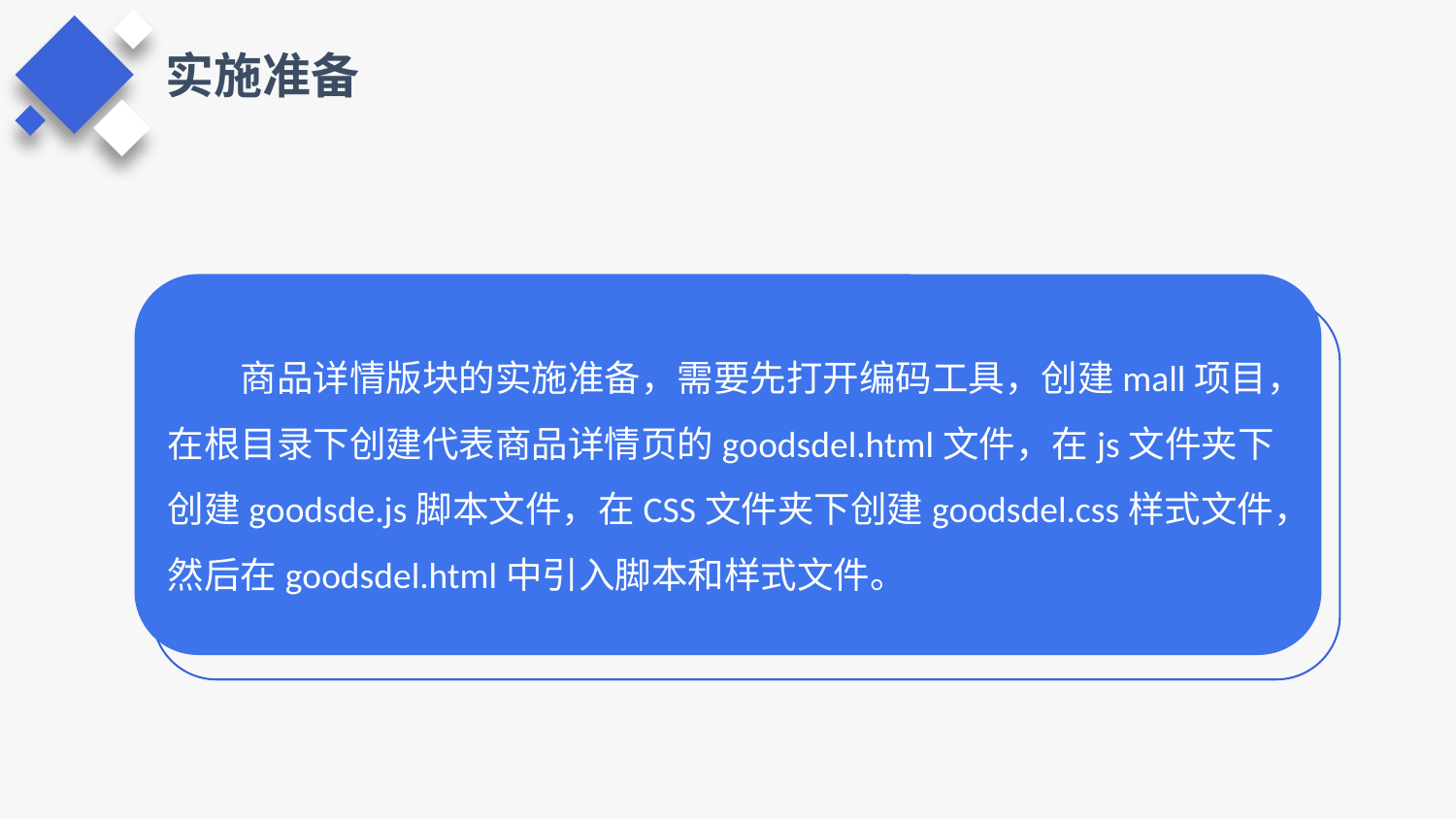

实施准备

商品详情版块的实施准备，需要先打开编码工具，创建mall项目，在根目录下创建代表商品详情页的goodsdel.html文件，在js文件夹下创建goodsde.js脚本文件，在CSS文件夹下创建goodsdel.css样式文件，然后在goodsdel.html中引入脚本和样式文件。